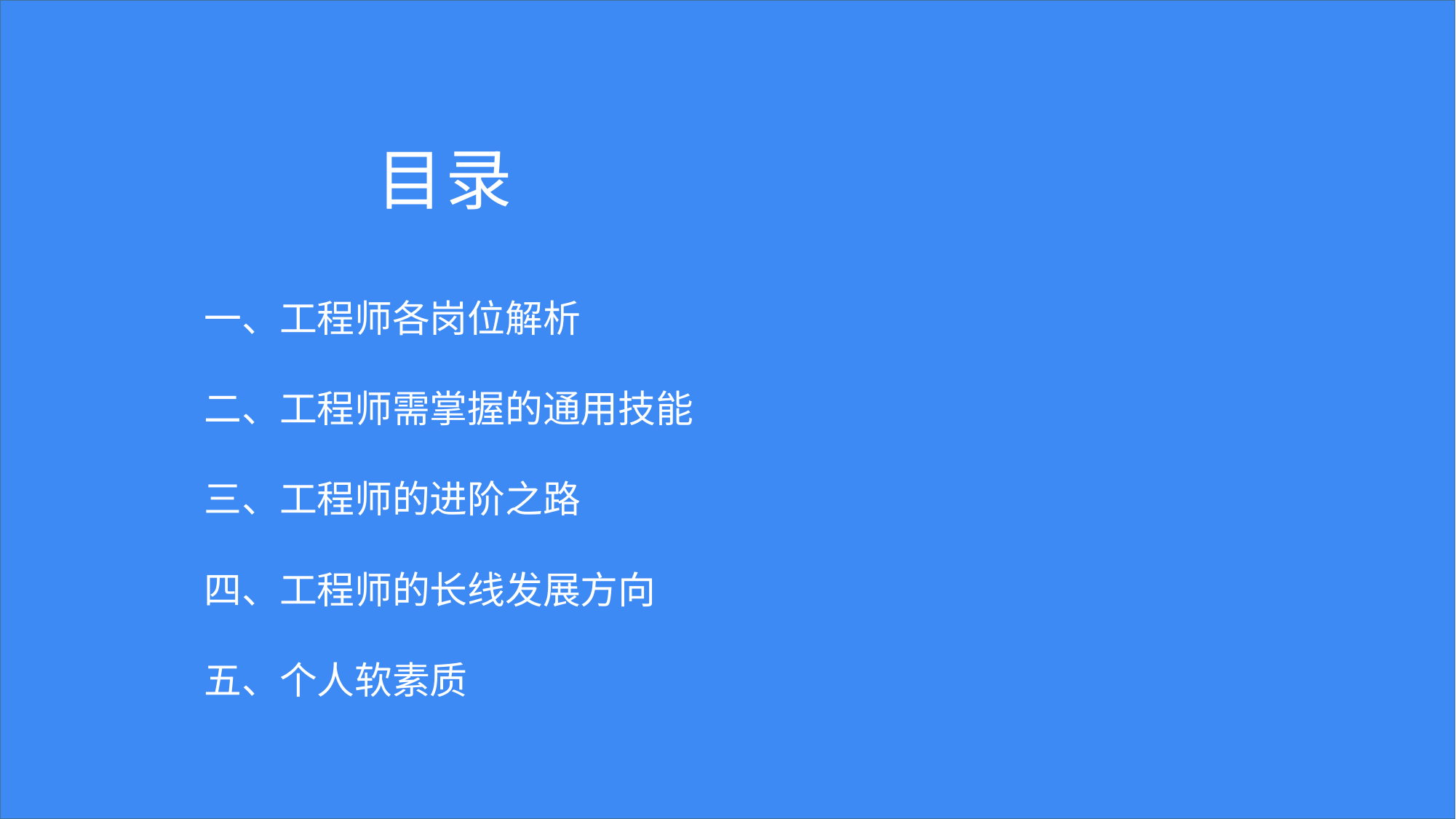

目录
一、工程师各岗位解析
二、工程师需掌握的通用技能
三、工程师的进阶之路
四、工程师的长线发展方向
五、个人软素质